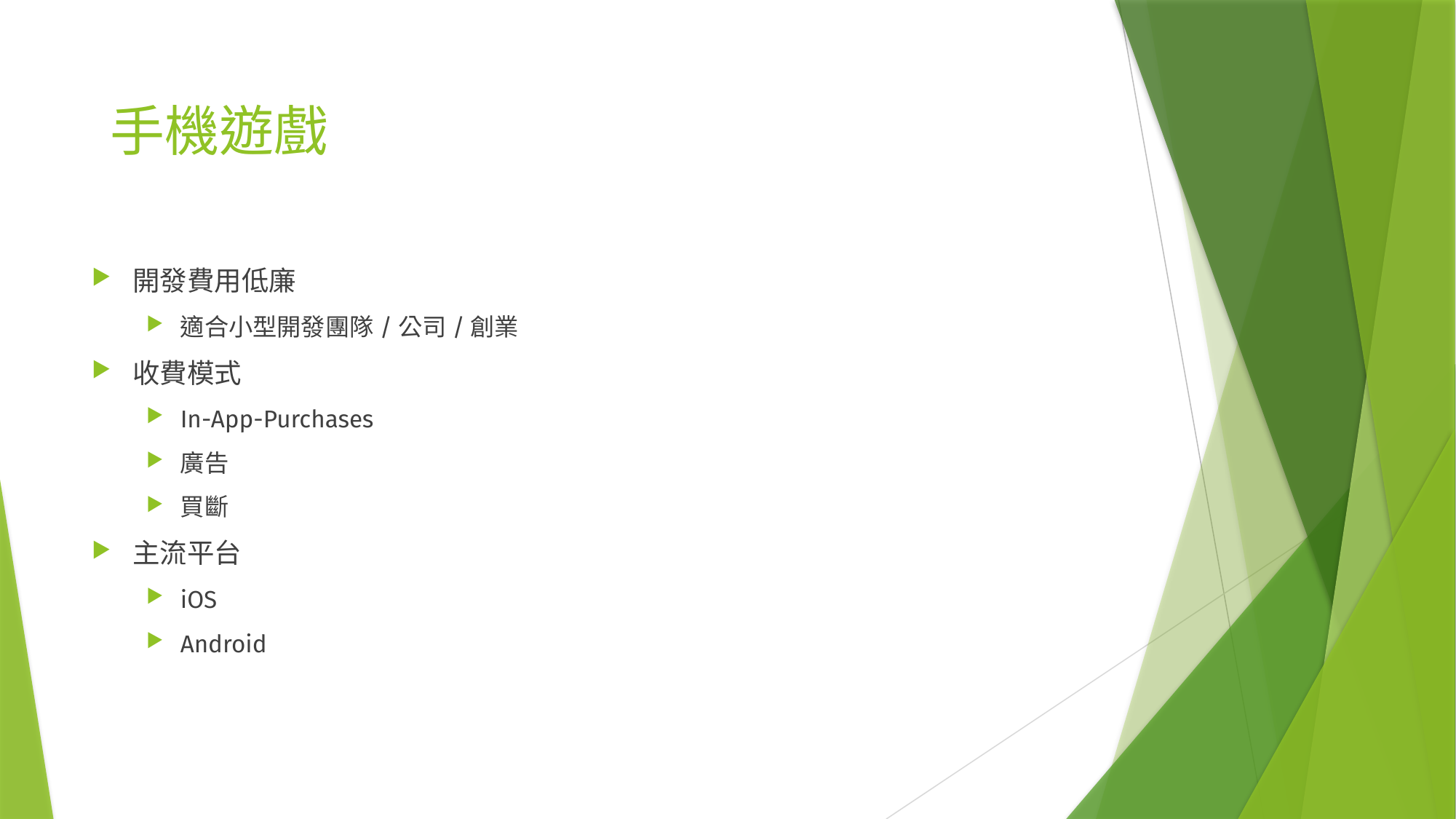

手機遊戲
開發費用低廉
適合小型開發團隊/公司/創業
收費模式
In-App-Purchases
廣告
買斷
主流平台
iOS
Android